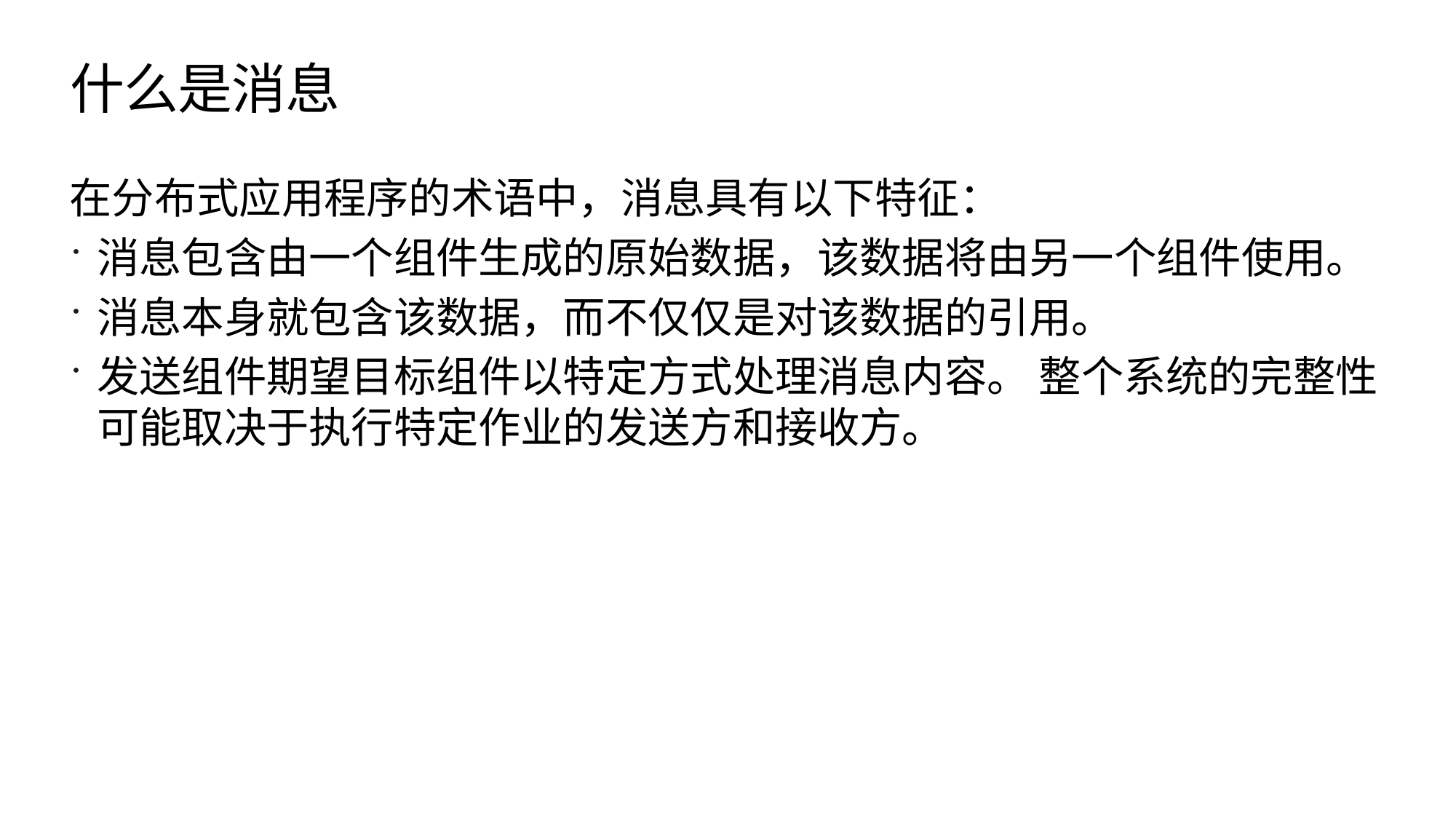

# 什么是消息
在分布式应用程序的术语中，消息具有以下特征：
消息包含由一个组件生成的原始数据，该数据将由另一个组件使用。
消息本身就包含该数据，而不仅仅是对该数据的引用。
发送组件期望目标组件以特定方式处理消息内容。 整个系统的完整性可能取决于执行特定作业的发送方和接收方。